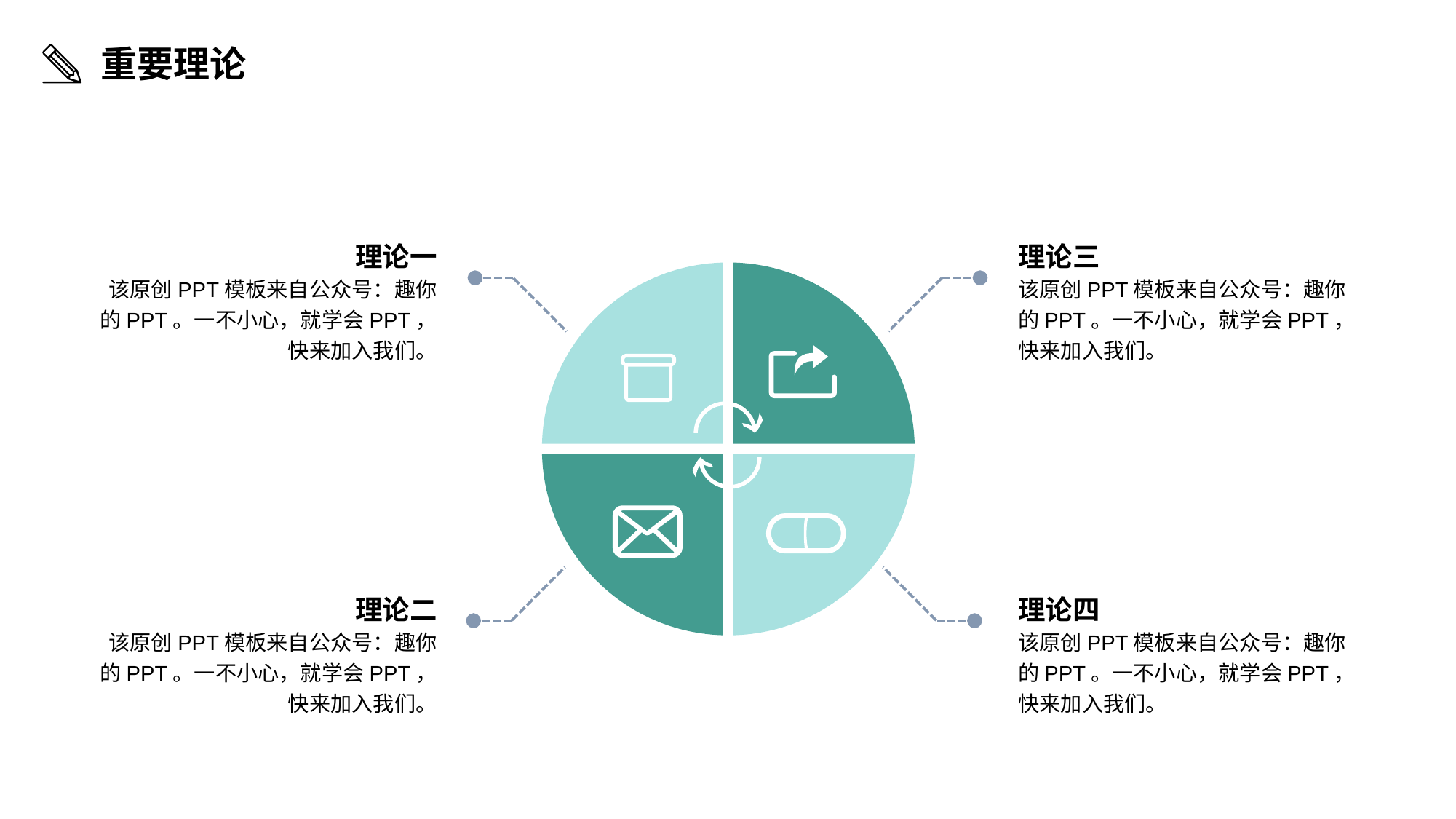

重要理论

理论一
理论三

该原创PPT模板来自公众号：趣你的PPT。一不小心，就学会PPT，快来加入我们。
该原创PPT模板来自公众号：趣你的PPT。一不小心，就学会PPT，快来加入我们。

理论二
理论四
该原创PPT模板来自公众号：趣你的PPT。一不小心，就学会PPT，快来加入我们。
该原创PPT模板来自公众号：趣你的PPT。一不小心，就学会PPT，快来加入我们。